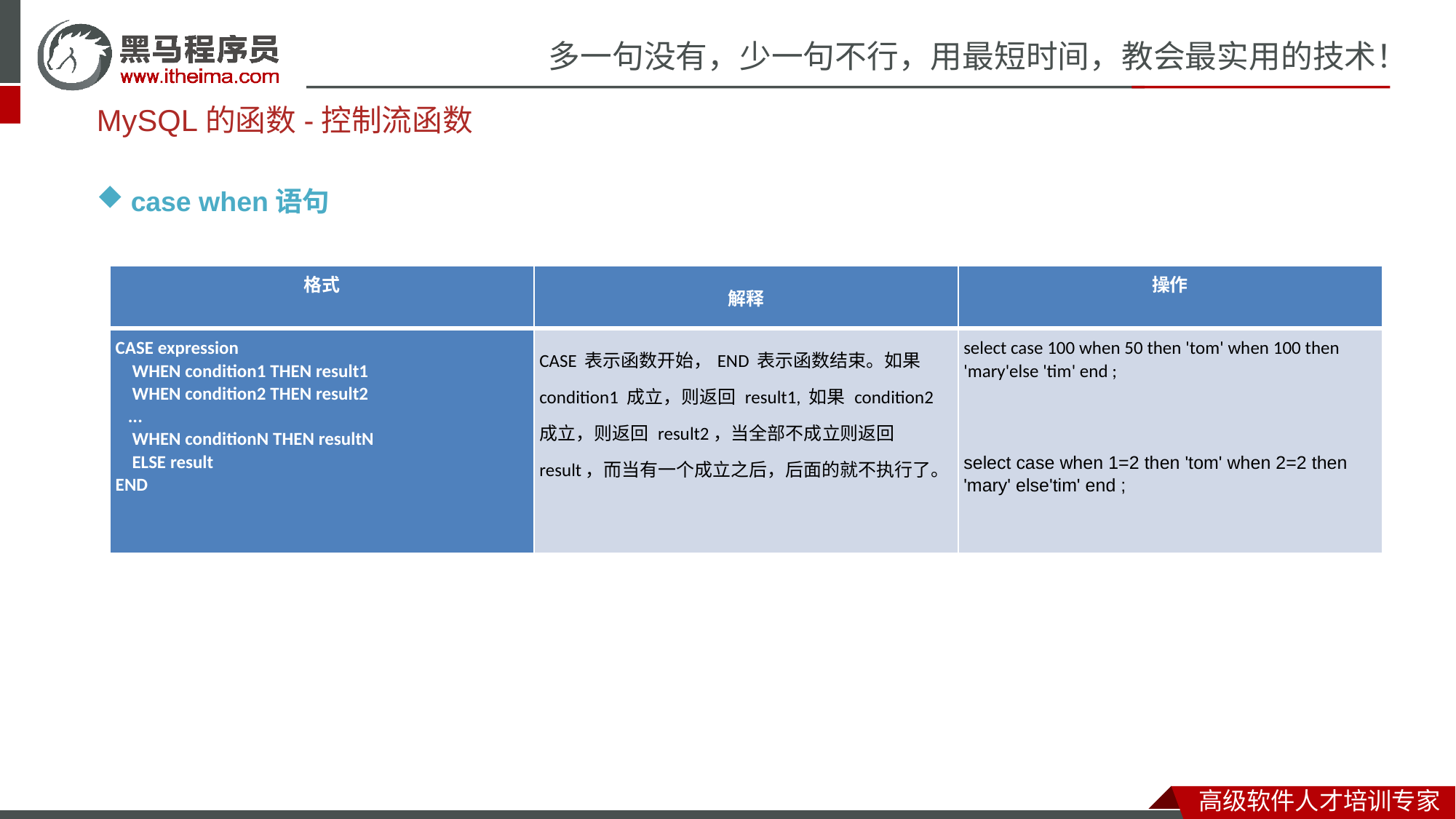

MySQL的函数-控制流函数
case when语句
| 格式 | 解释 | 操作 |
| --- | --- | --- |
| CASE expression WHEN condition1 THEN result1 WHEN condition2 THEN result2 ... WHEN conditionN THEN resultN ELSE result END | CASE 表示函数开始，END 表示函数结束。如果 condition1 成立，则返回 result1, 如果 condition2 成立，则返回 result2，当全部不成立则返回 result，而当有一个成立之后，后面的就不执行了。 | select case 100 when 50 then 'tom' when 100 then 'mary'else 'tim' end ; select case when 1=2 then 'tom' when 2=2 then 'mary' else'tim' end ; |